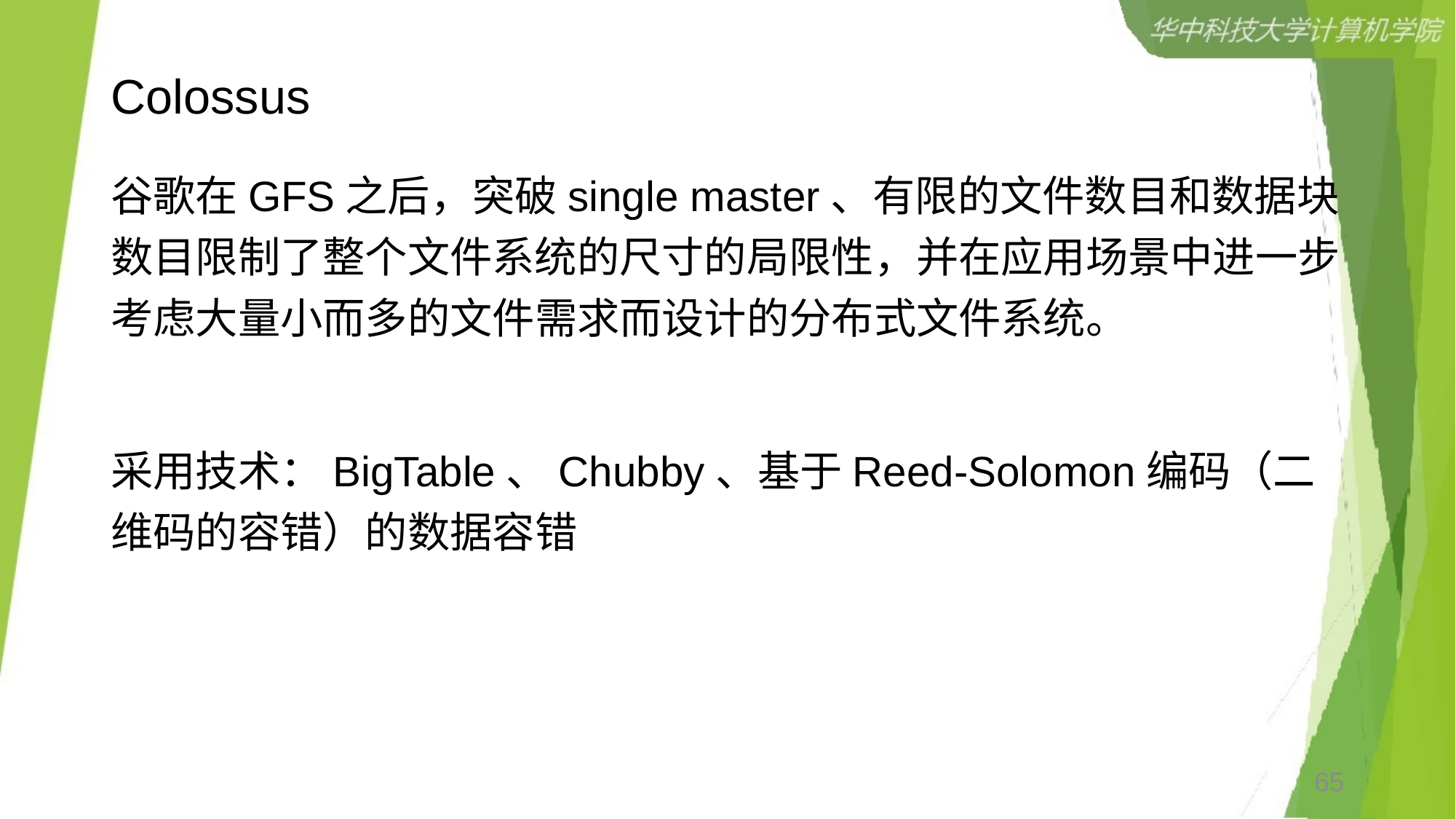

# Colossus
谷歌在GFS之后，突破single master、有限的文件数目和数据块数目限制了整个文件系统的尺寸的局限性，并在应用场景中进一步考虑大量小而多的文件需求而设计的分布式文件系统。

采用技术：BigTable、Chubby、基于Reed-Solomon编码（二维码的容错）的数据容错
65